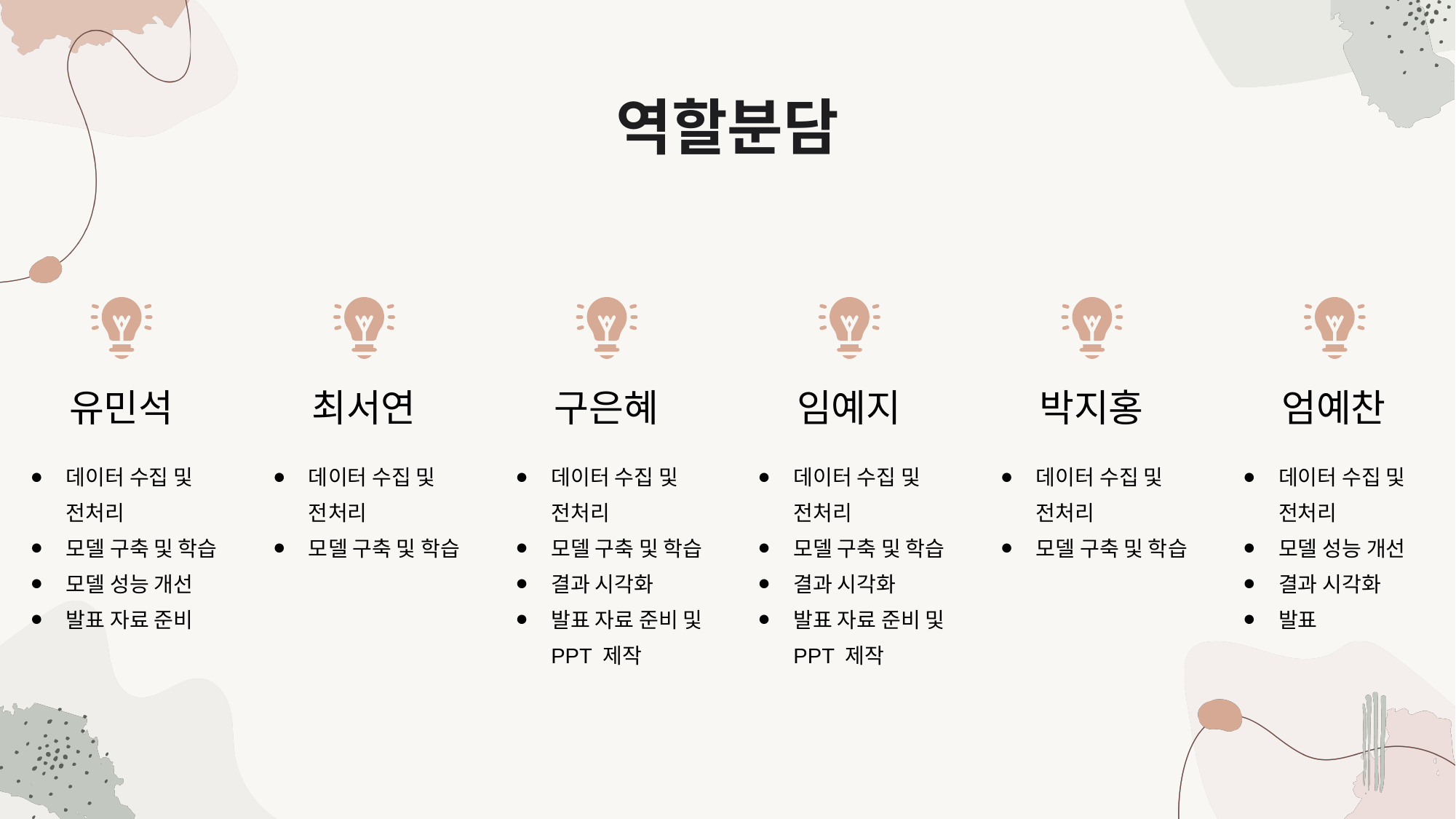

역할분담

| 유민석 | 최서연 | 구은혜 | 임예지 | 박지홍 | 엄예찬 |
| --- | --- | --- | --- | --- | --- |
| 데이터 수집 및 전처리 모델 구축 및 학습 모델 성능 개선 발표 자료 준비 | 데이터 수집 및 전처리 모델 구축 및 학습 | 데이터 수집 및 전처리 모델 구축 및 학습 결과 시각화 발표 자료 준비 및 PPT 제작 | 데이터 수집 및 전처리 모델 구축 및 학습 결과 시각화 발표 자료 준비 및 PPT 제작 | 데이터 수집 및 전처리 모델 구축 및 학습 | 데이터 수집 및 전처리 모델 성능 개선 결과 시각화 발표 |
|  |  |  |  |  |  |